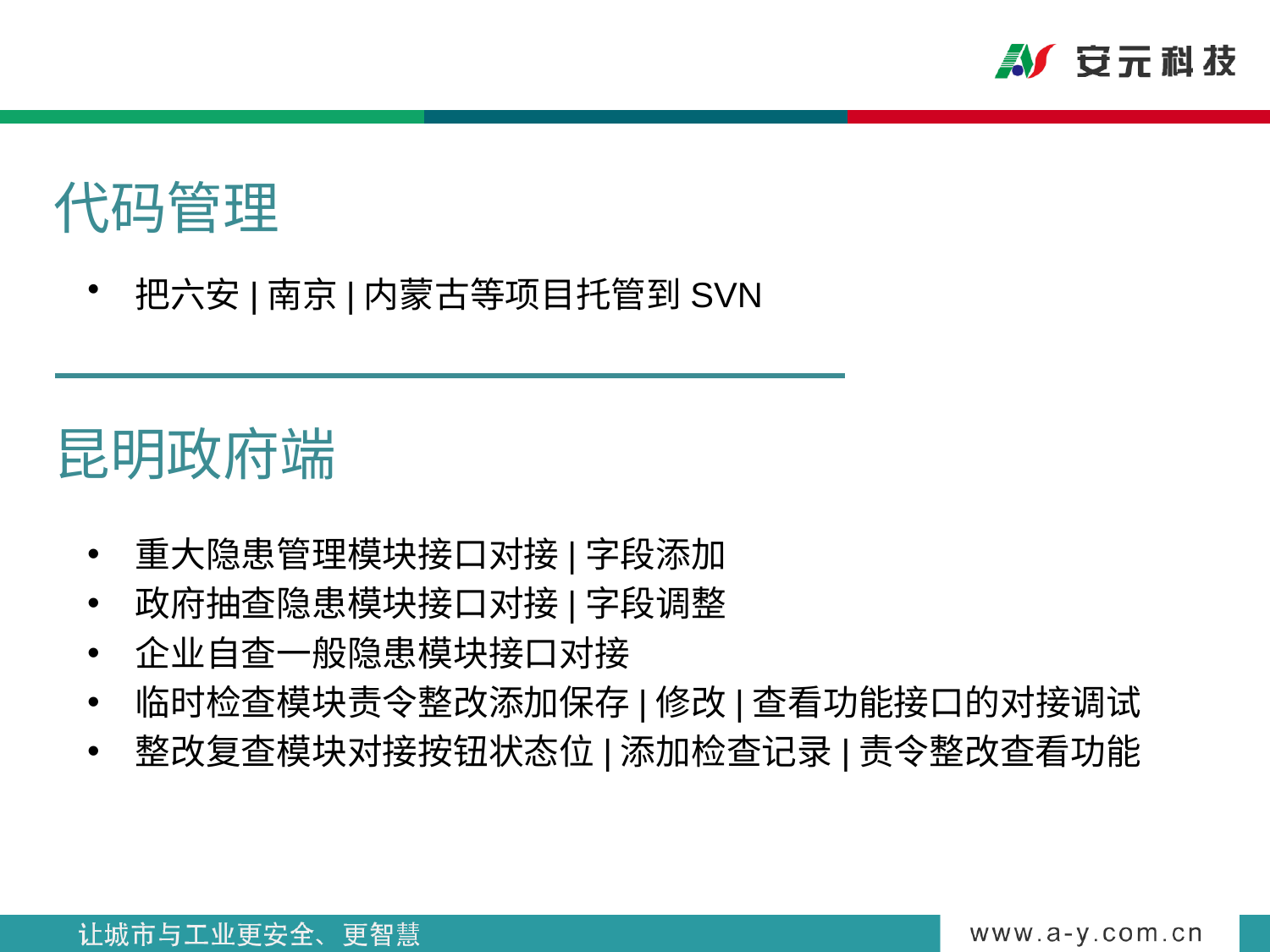

# 代码管理
把六安|南京|内蒙古等项目托管到SVN
昆明政府端
重大隐患管理模块接口对接|字段添加
政府抽查隐患模块接口对接|字段调整
企业自查一般隐患模块接口对接
临时检查模块责令整改添加保存|修改|查看功能接口的对接调试
整改复查模块对接按钮状态位|添加检查记录|责令整改查看功能